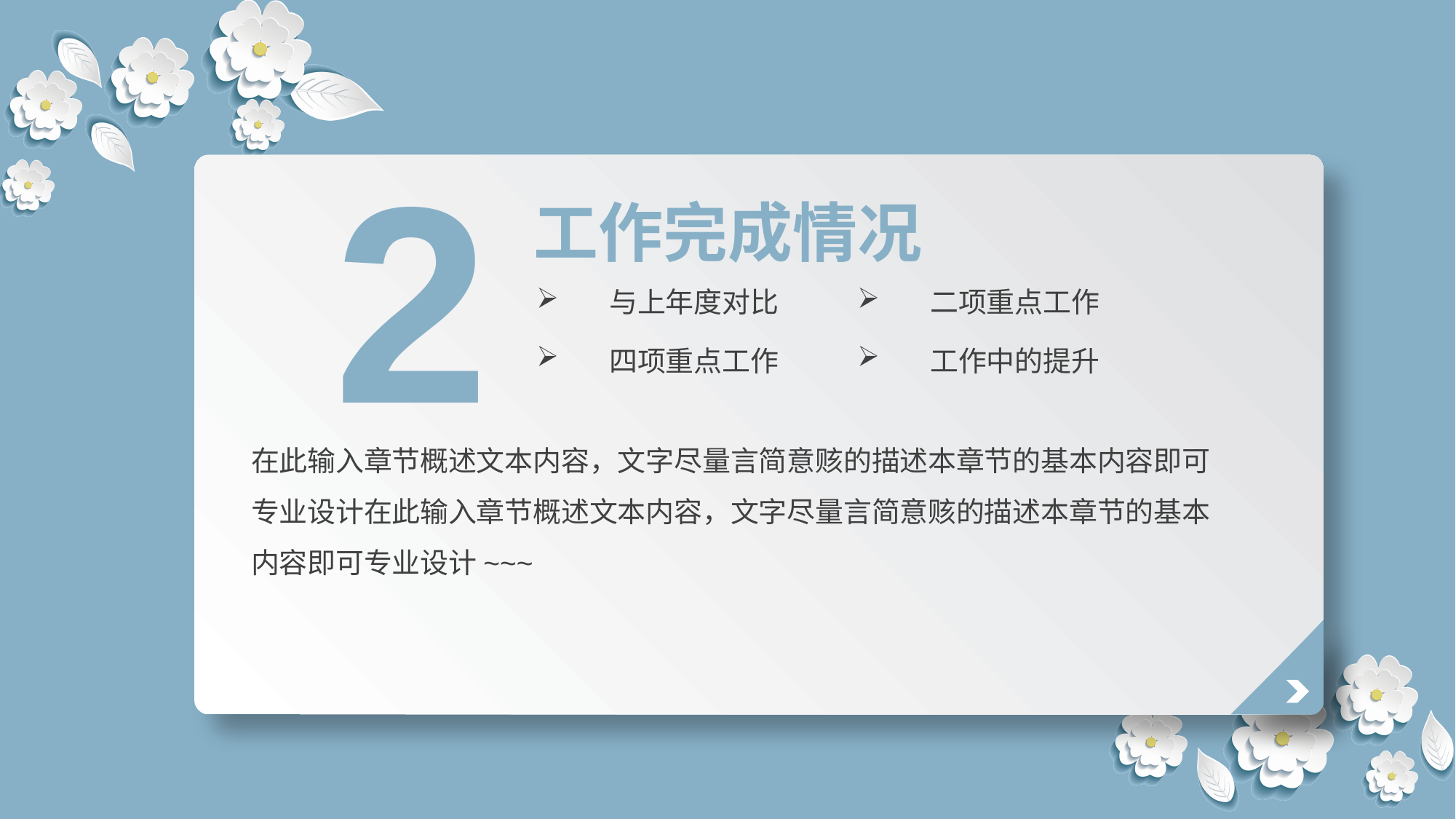

2

工作完成情况
与上年度对比
二项重点工作
四项重点工作
工作中的提升
在此输入章节概述文本内容，文字尽量言简意赅的描述本章节的基本内容即可专业设计在此输入章节概述文本内容，文字尽量言简意赅的描述本章节的基本内容即可专业设计~~~

延时符